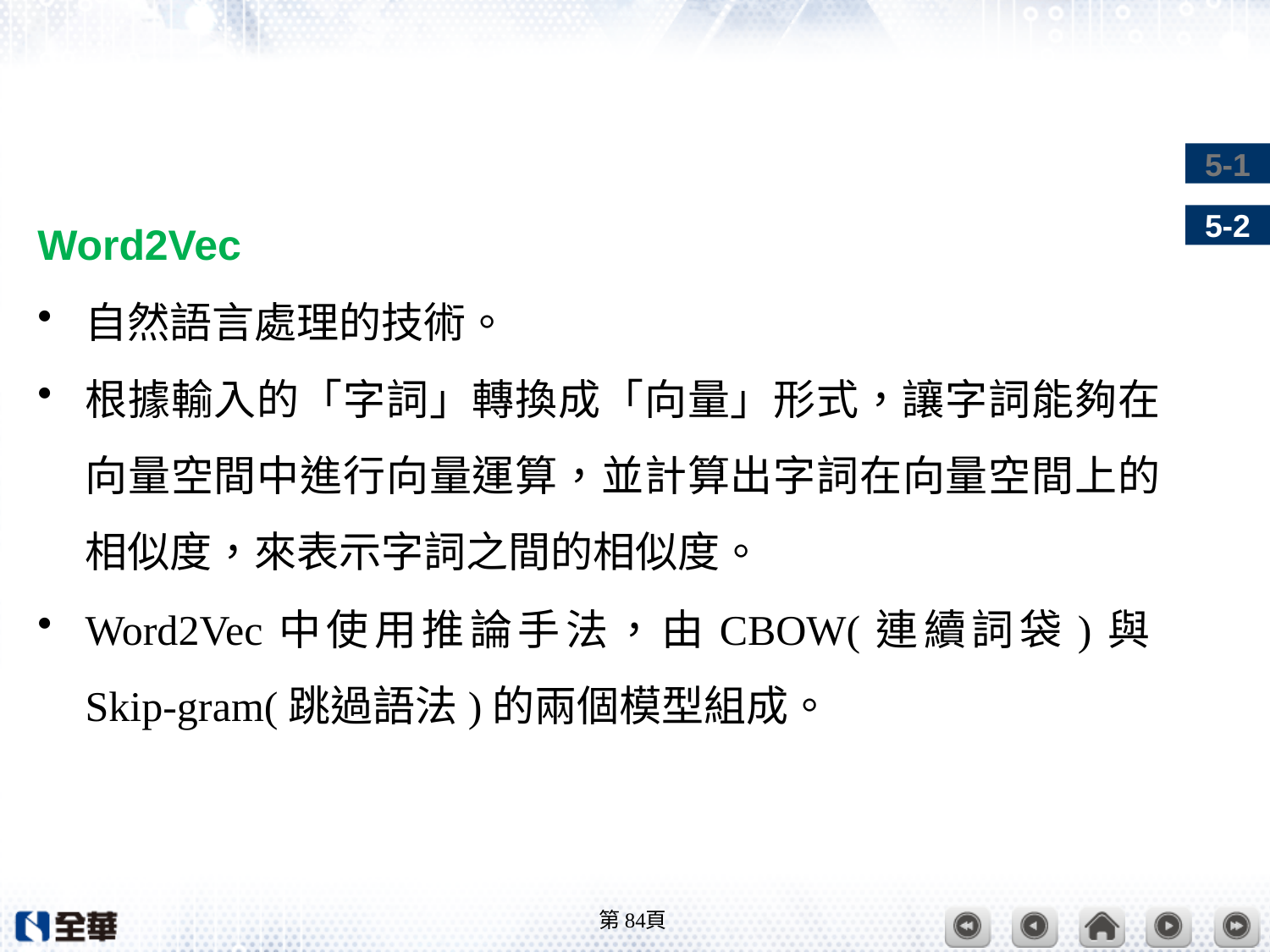

#
Word2Vec
自然語言處理的技術。
根據輸入的「字詞」轉換成「向量」形式，讓字詞能夠在向量空間中進行向量運算，並計算出字詞在向量空間上的相似度，來表示字詞之間的相似度。
Word2Vec中使用推論手法，由CBOW(連續詞袋)與Skip-gram(跳過語法)的兩個模型組成。